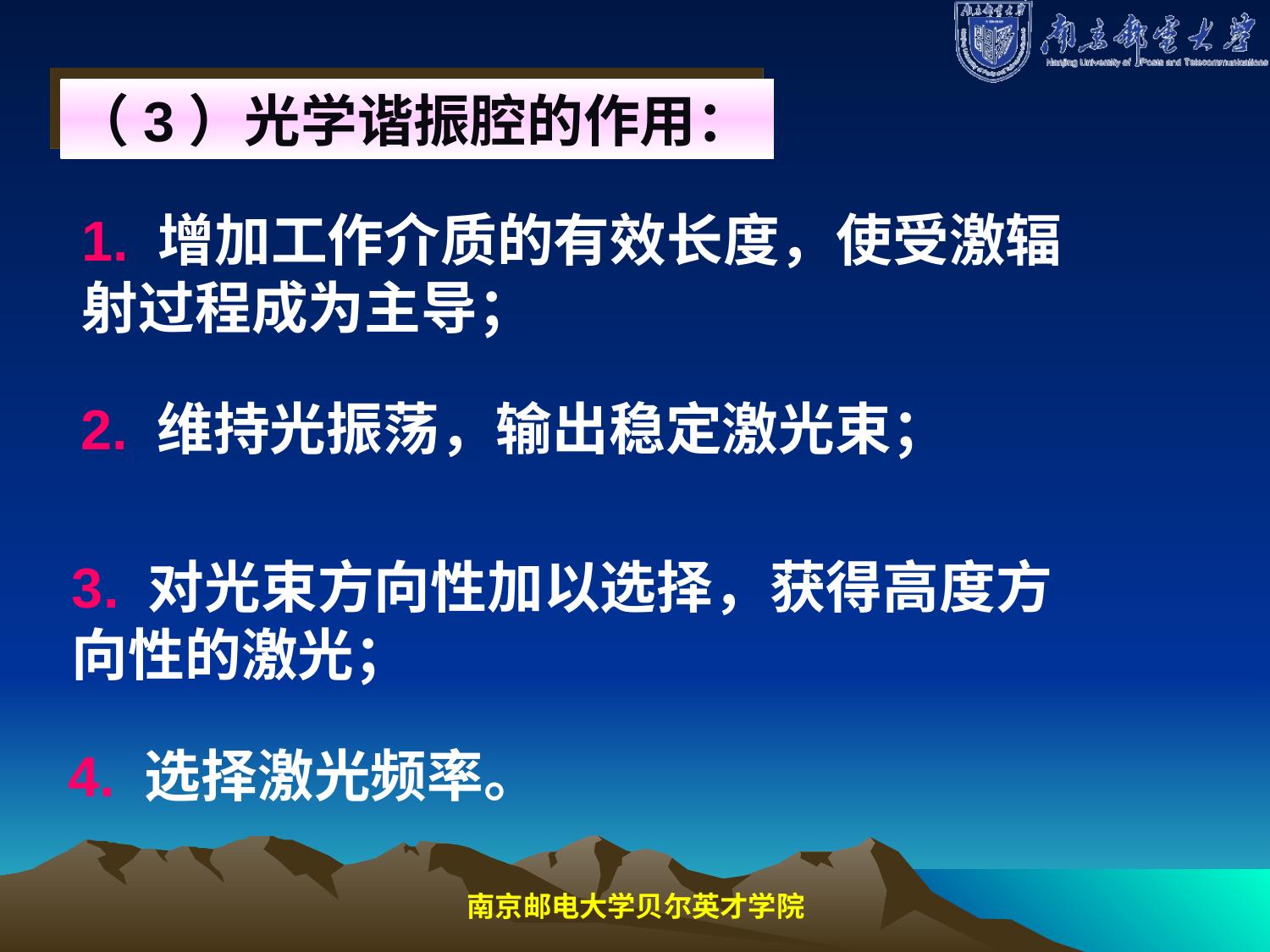

（3）光学谐振腔的作用：
1. 增加工作介质的有效长度，使受激辐射过程成为主导；
2. 维持光振荡，输出稳定激光束；
3. 对光束方向性加以选择，获得高度方向性的激光；
4. 选择激光频率。
南京邮电大学贝尔英才学院

60